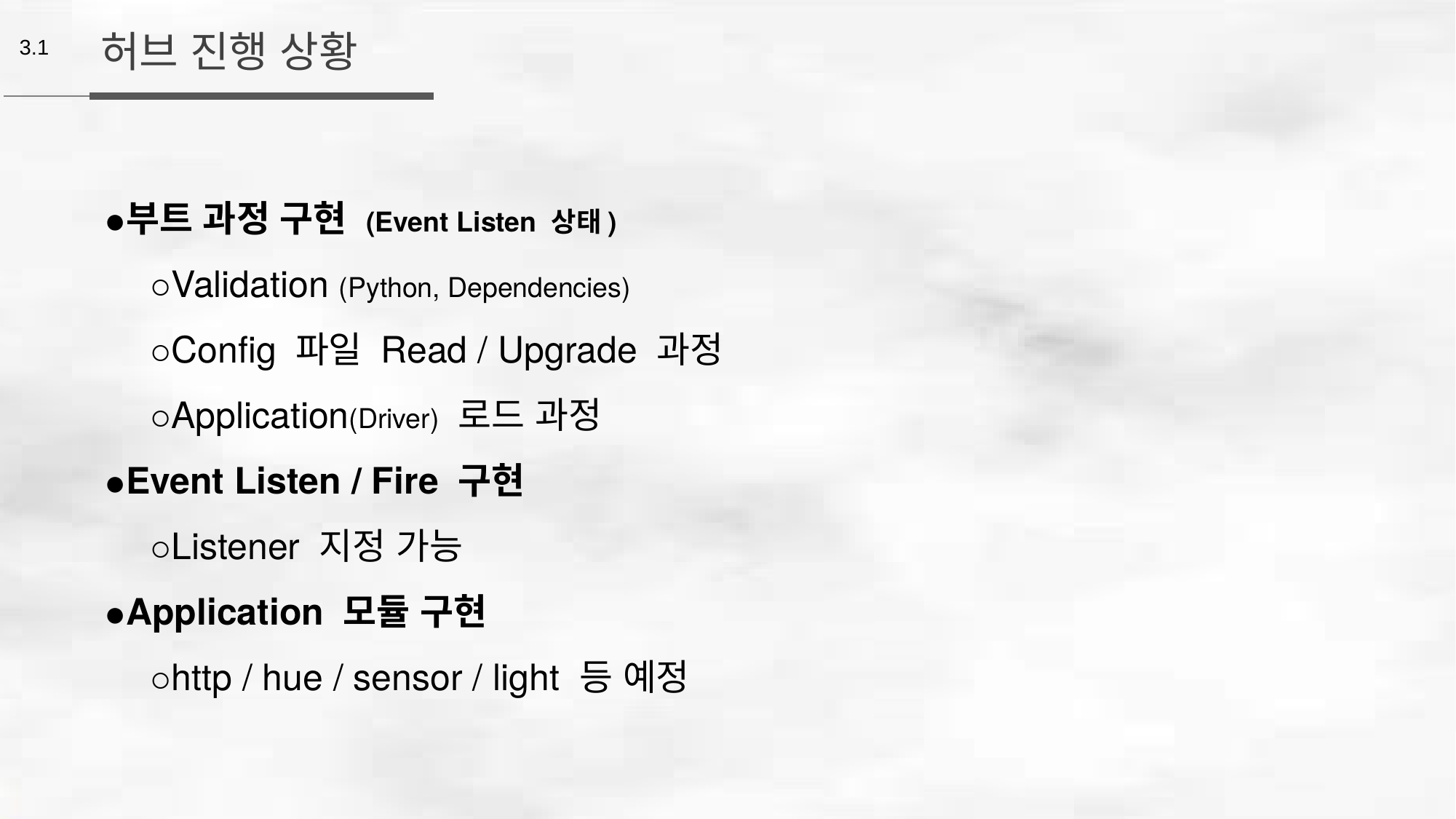

허브 진행 상황
3.1
부트 과정 구현 (Event Listen 상태)
Validation (Python, Dependencies)
Config 파일 Read / Upgrade 과정
Application(Driver) 로드 과정
Event Listen / Fire 구현
Listener 지정 가능
Application 모듈 구현
http / hue / sensor / light 등 예정